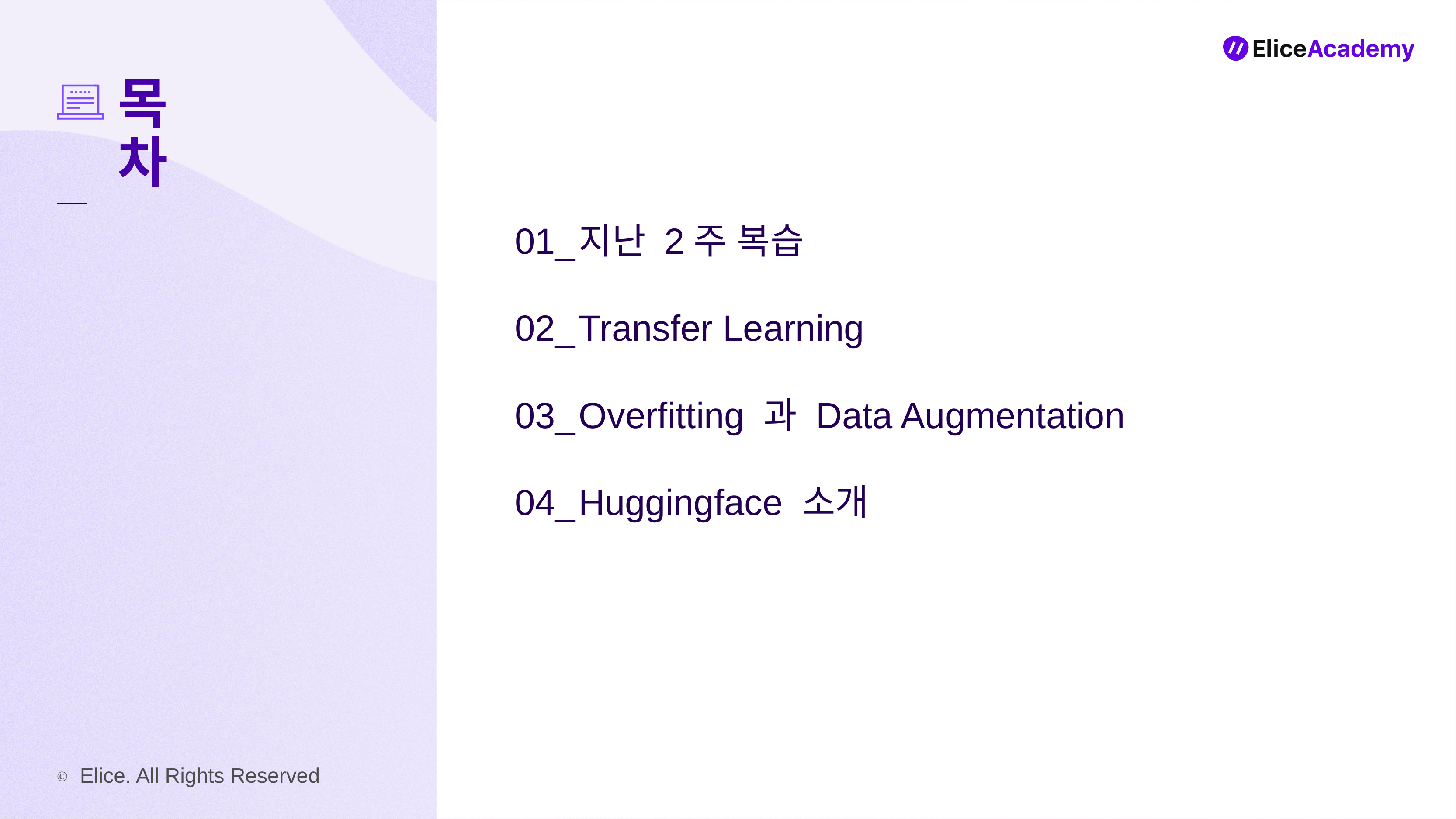

01_
02_
03_
04_

지난 2주 복습
Transfer Learning
Overfitting 과 Data Augmentation
Huggingface 소개